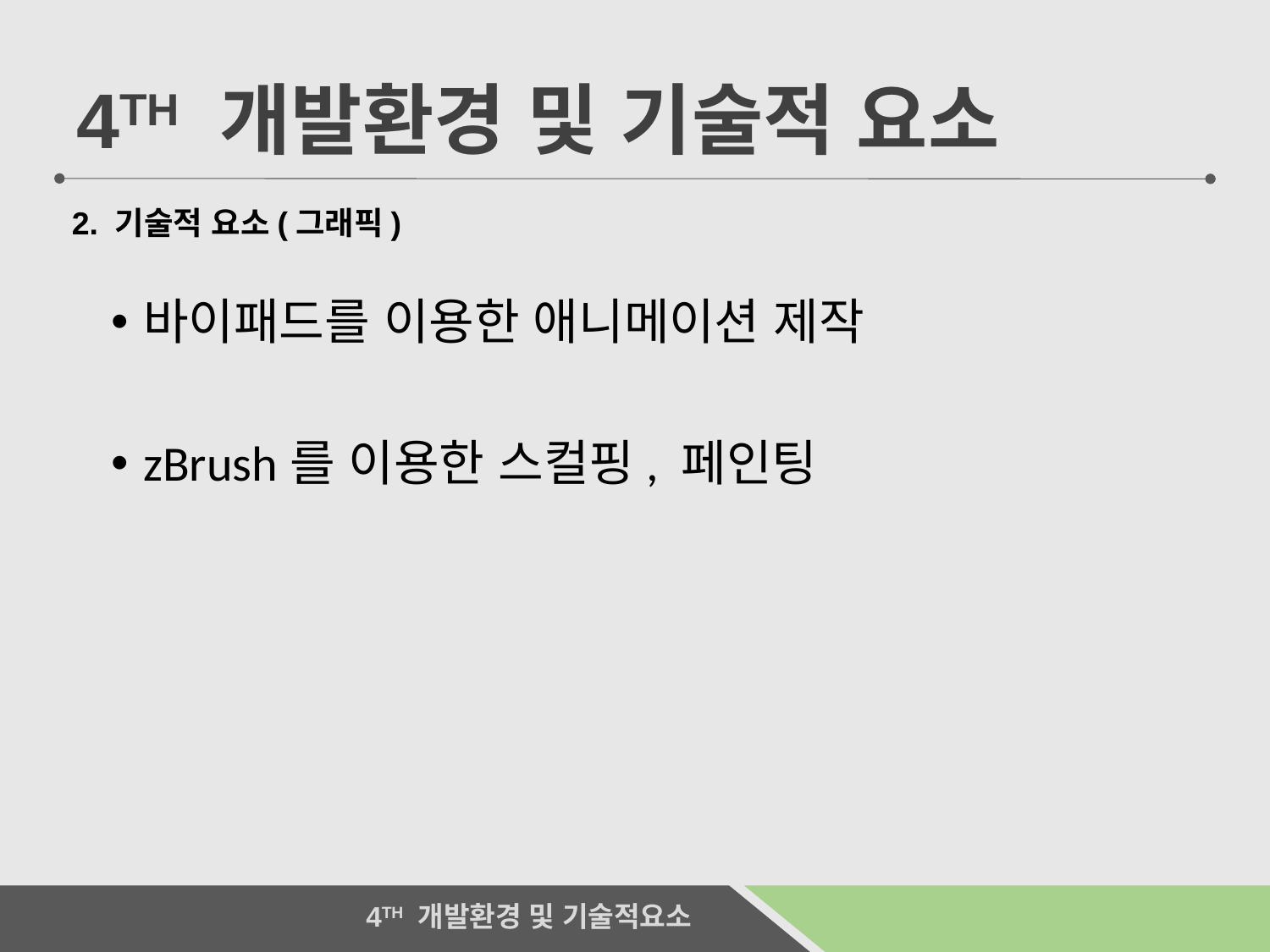

4TH 개발환경 및 기술적 요소
2. 기술적 요소(그래픽)
바이패드를 이용한 애니메이션 제작

zBrush를 이용한 스컬핑, 페인팅

 4TH 개발환경 및 기술적요소